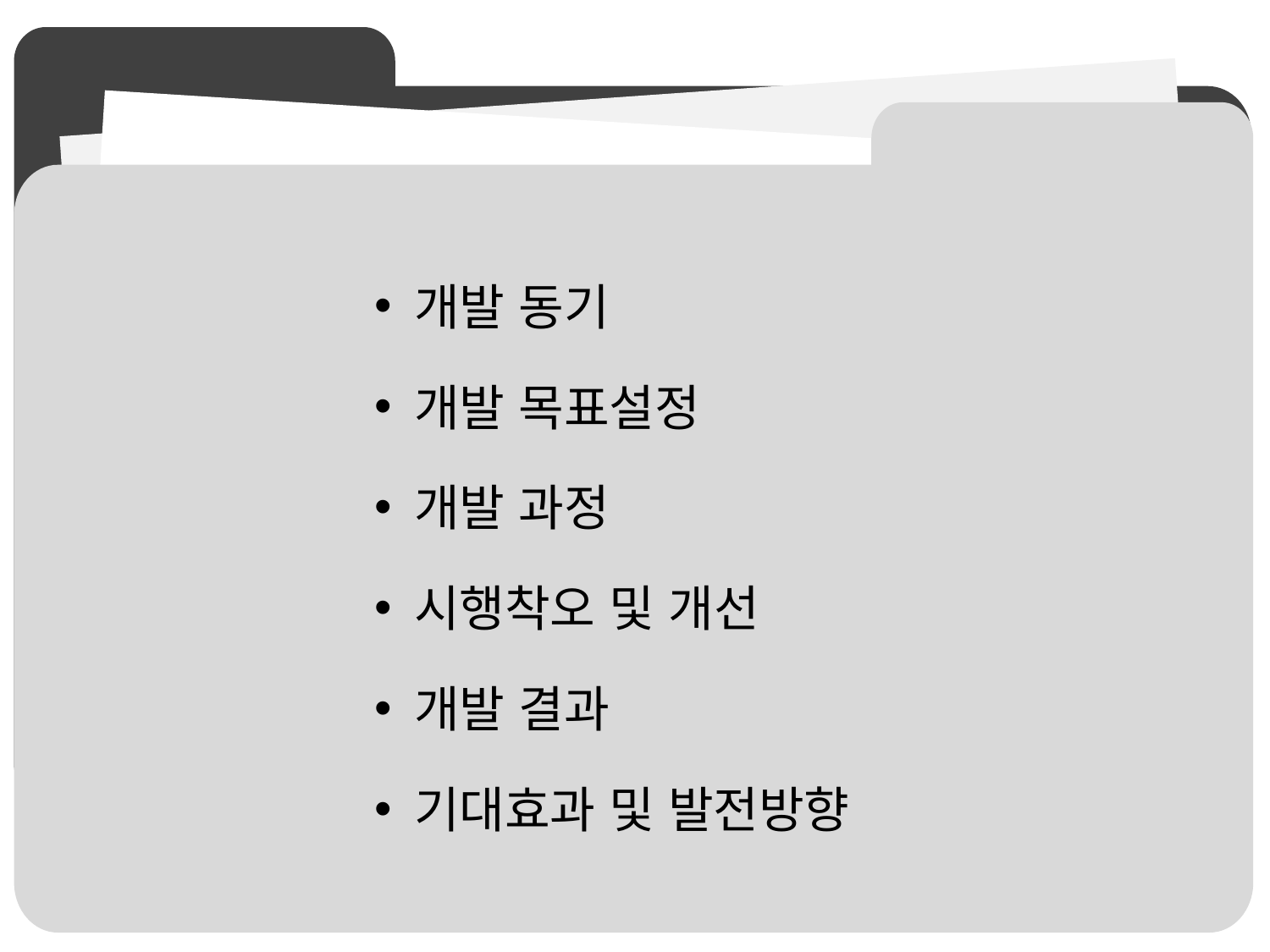

개발 동기
개발 목표설정
개발 과정
시행착오 및 개선
개발 결과
기대효과 및 발전방향